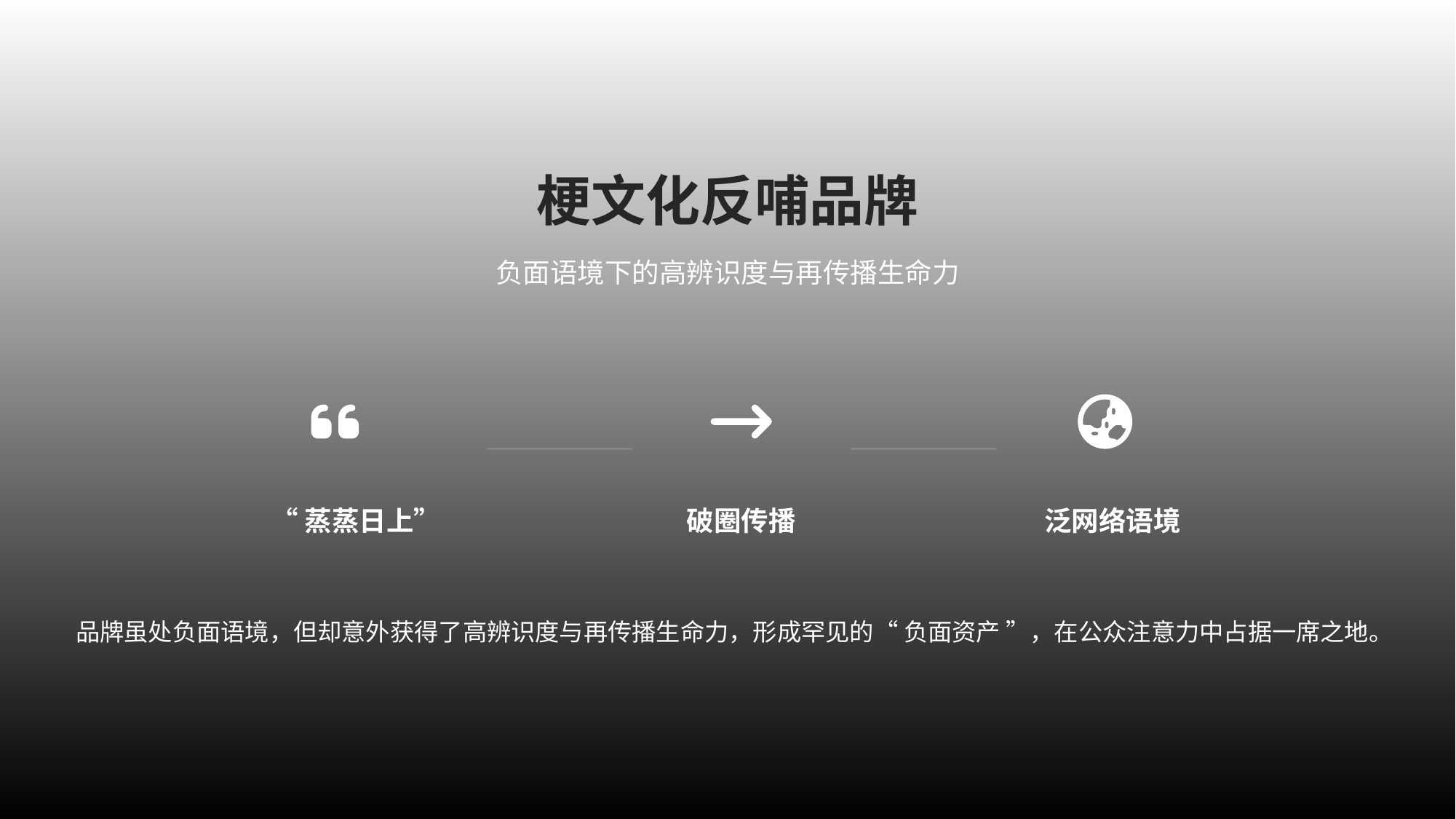

梗文化反哺品牌
负面语境下的高辨识度与再传播生命力

“蒸蒸日上”
破圈传播
泛网络语境
品牌虽处负面语境，但却意外获得了高辨识度与再传播生命力，形成罕见的“ 负面资产 ”，在公众注意力中占据一席之地。